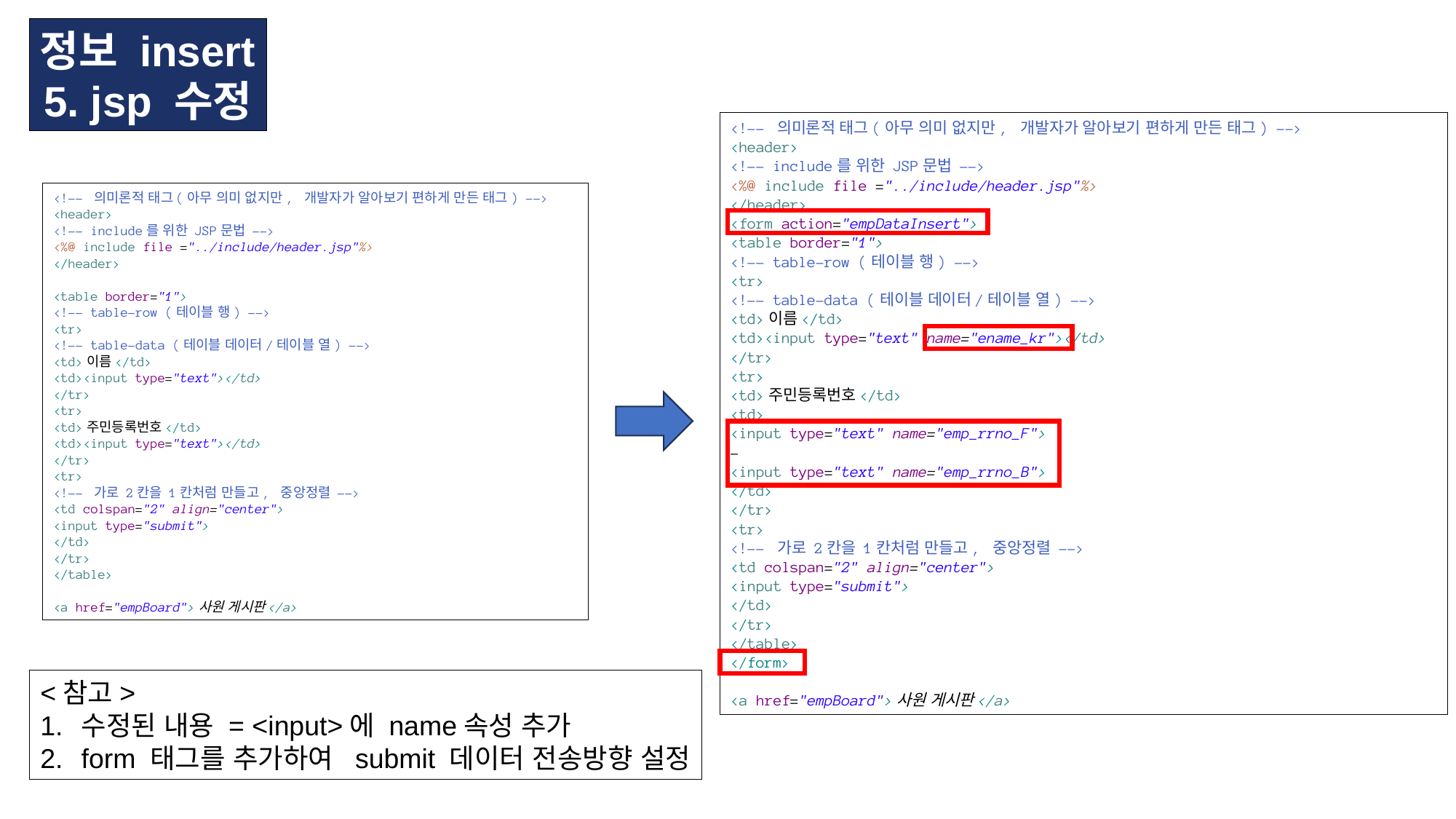

정보 insert
5. jsp 수정
<!-- 의미론적 태그(아무 의미 없지만, 개발자가 알아보기 편하게 만든 태그) -->
<header>
<!-- include를 위한 JSP문법 -->
<%@ include file ="../include/header.jsp"%>
</header>
<form action="empDataInsert">
<table border="1">
<!-- table-row (테이블 행) -->
<tr>
<!-- table-data (테이블 데이터/테이블 열) -->
<td>이름</td>
<td><input type="text" name="ename_kr"></td>
</tr>
<tr>
<td>주민등록번호</td>
<td>
<input type="text" name="emp_rrno_F">
-
<input type="text" name="emp_rrno_B">
</td>
</tr>
<tr>
<!-- 가로 2칸을 1칸처럼 만들고, 중앙정렬 -->
<td colspan="2" align="center">
<input type="submit">
</td>
</tr>
</table>
</form>

<a href="empBoard">사원 게시판</a>
<!-- 의미론적 태그(아무 의미 없지만, 개발자가 알아보기 편하게 만든 태그) -->
<header>
<!-- include를 위한 JSP문법 -->
<%@ include file ="../include/header.jsp"%>
</header>

<table border="1">
<!-- table-row (테이블 행) -->
<tr>
<!-- table-data (테이블 데이터/테이블 열) -->
<td>이름</td>
<td><input type="text"></td>
</tr>
<tr>
<td>주민등록번호</td>
<td><input type="text"></td>
</tr>
<tr>
<!-- 가로 2칸을 1칸처럼 만들고, 중앙정렬 -->
<td colspan="2" align="center">
<input type="submit">
</td>
</tr>
</table>

<a href="empBoard">사원 게시판</a>

<참고>
수정된 내용 = <input>에 name속성 추가
form 태그를 추가하여  submit 데이터 전송방향 설정